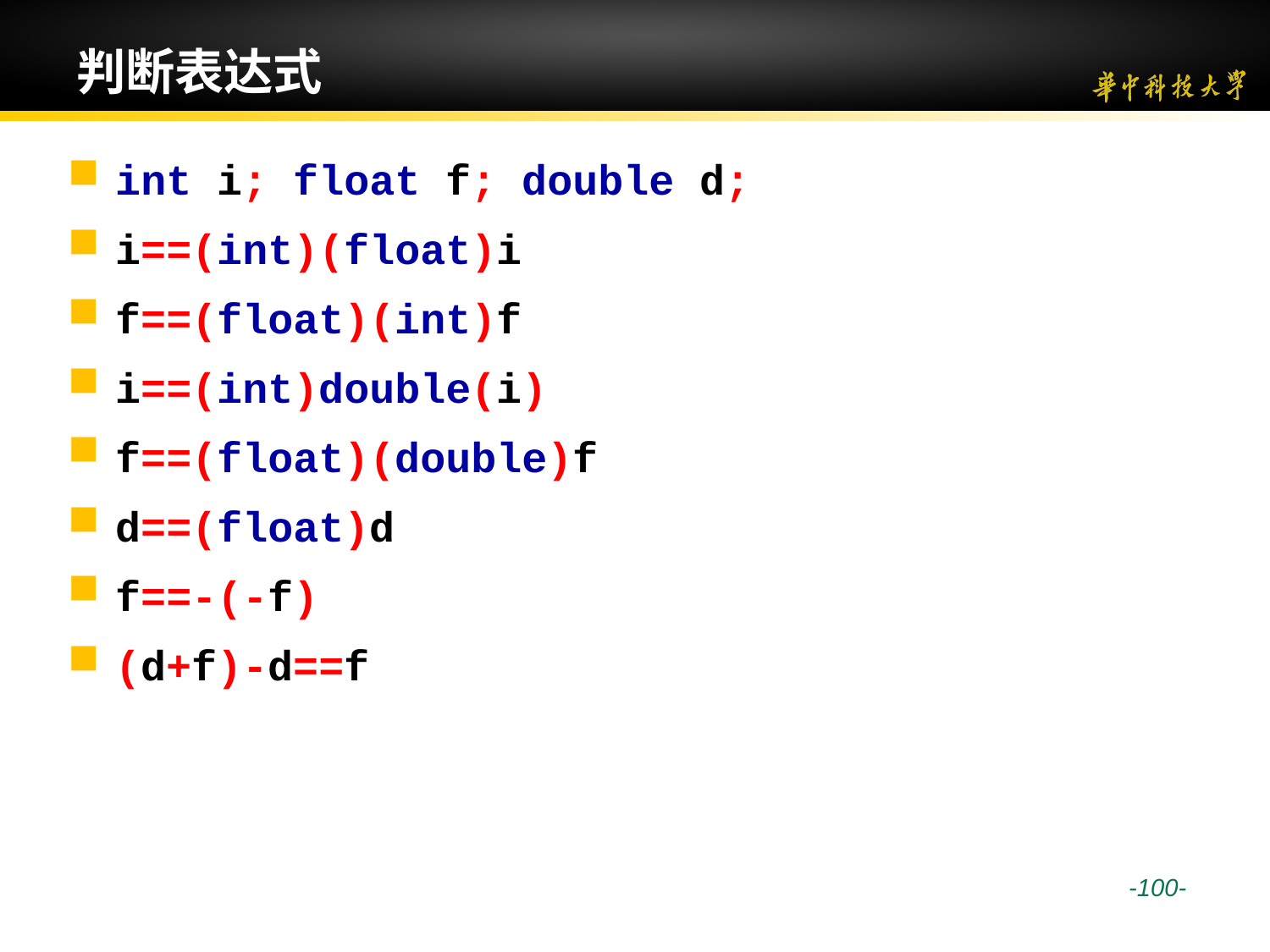

# 判断表达式
int i; float f; double d;
i==(int)(float)i
f==(float)(int)f
i==(int)double(i)
f==(float)(double)f
d==(float)d
f==-(-f)
(d+f)-d==f

 -100-